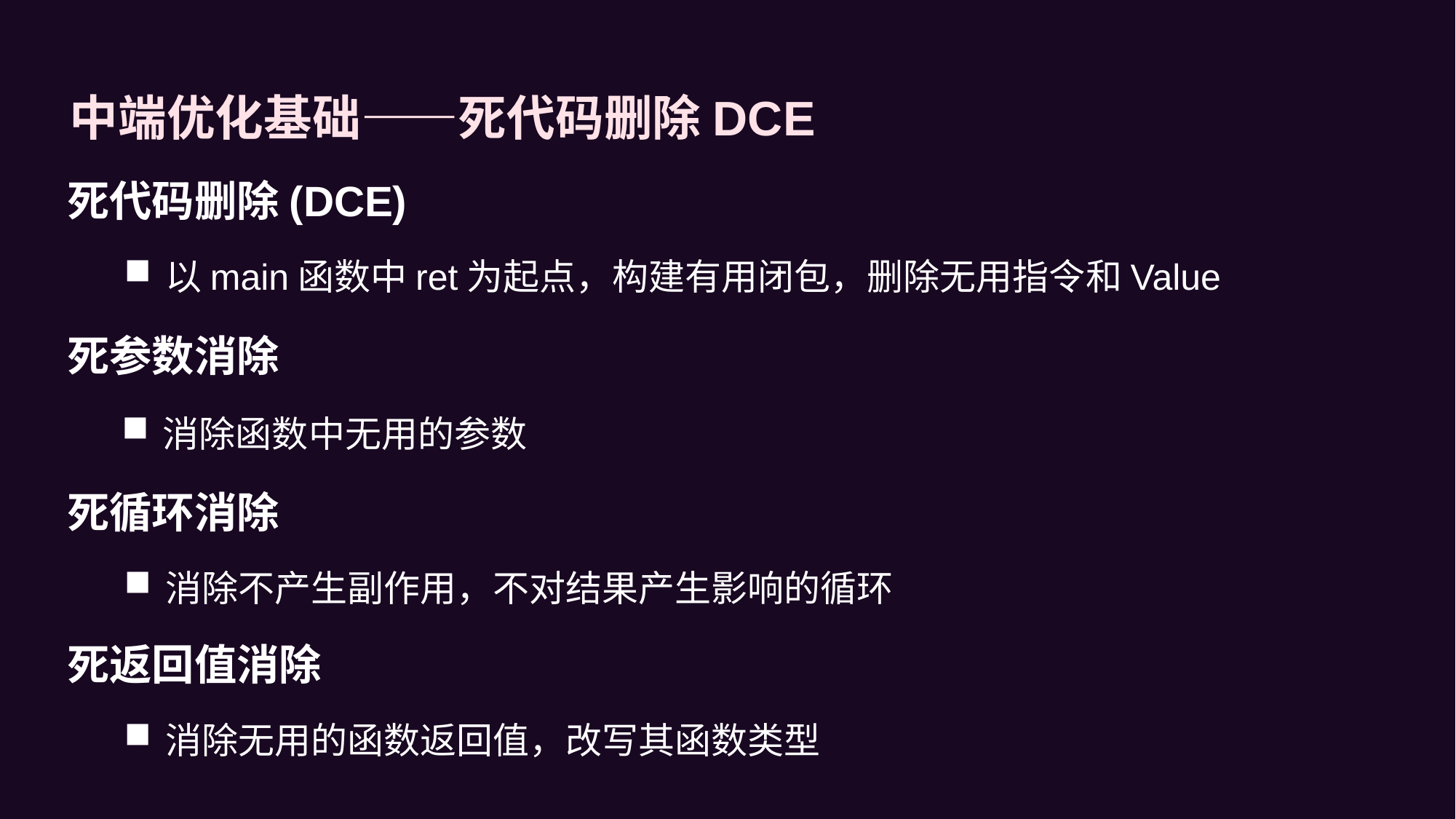

中端优化基础——死代码删除DCE
死代码删除(DCE)
以main函数中ret为起点，构建有用闭包，删除无用指令和Value
死参数消除
消除函数中无用的参数
死循环消除
消除不产生副作用，不对结果产生影响的循环
死返回值消除
消除无用的函数返回值，改写其函数类型